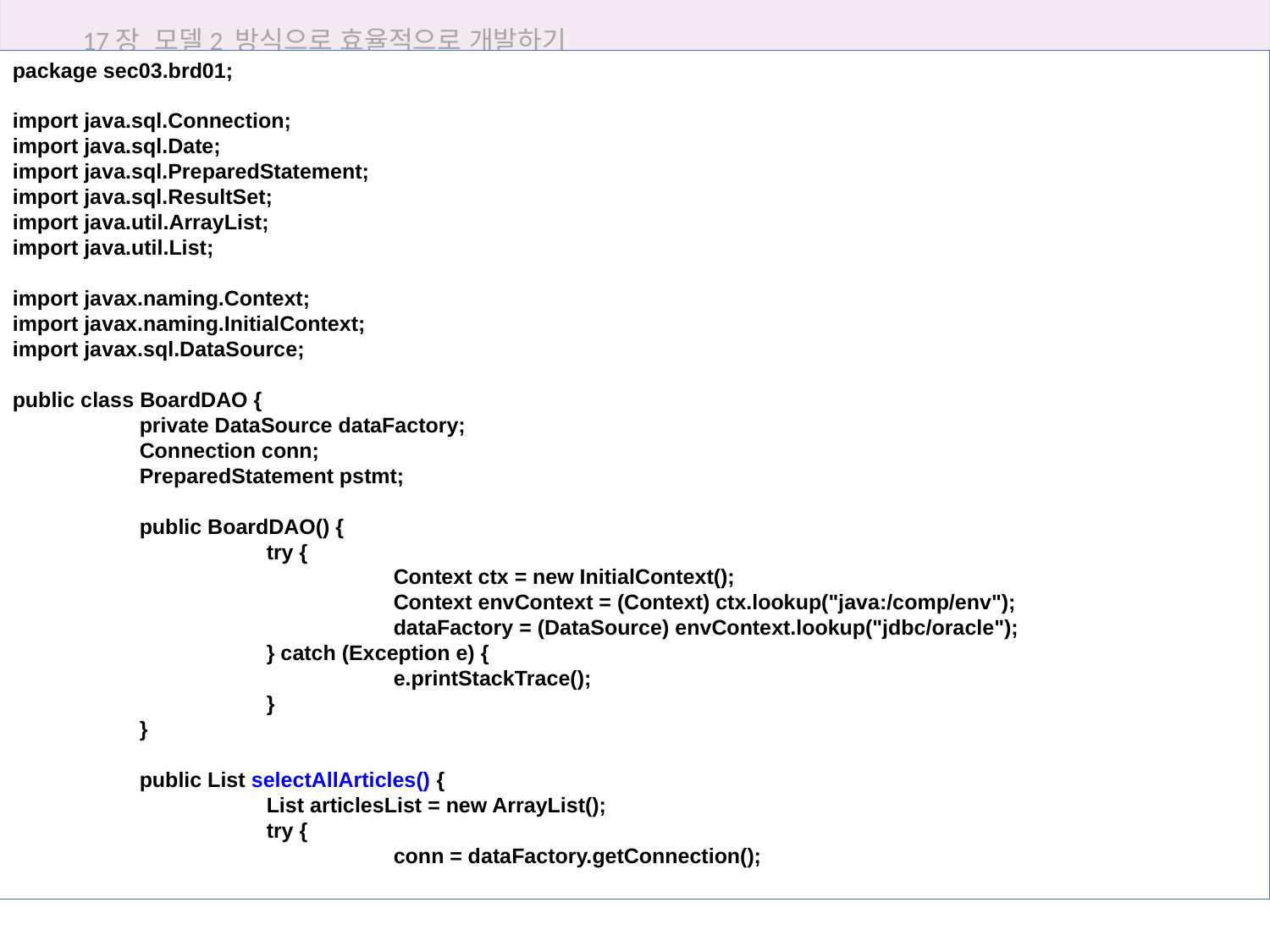

17장  모델2 방식으로 효율적으로 개발하기
package sec03.brd01;

import java.sql.Connection;
import java.sql.Date;
import java.sql.PreparedStatement;
import java.sql.ResultSet;
import java.util.ArrayList;
import java.util.List;

import javax.naming.Context;
import javax.naming.InitialContext;
import javax.sql.DataSource;

public class BoardDAO {
	private DataSource dataFactory;
	Connection conn;
	PreparedStatement pstmt;

	public BoardDAO() {
		try {
			Context ctx = new InitialContext();
			Context envContext = (Context) ctx.lookup("java:/comp/env");
			dataFactory = (DataSource) envContext.lookup("jdbc/oracle");
		} catch (Exception e) {
			e.printStackTrace();
		}
	}

	public List selectAllArticles() {
		List articlesList = new ArrayList();
		try {
			conn = dataFactory.getConnection();